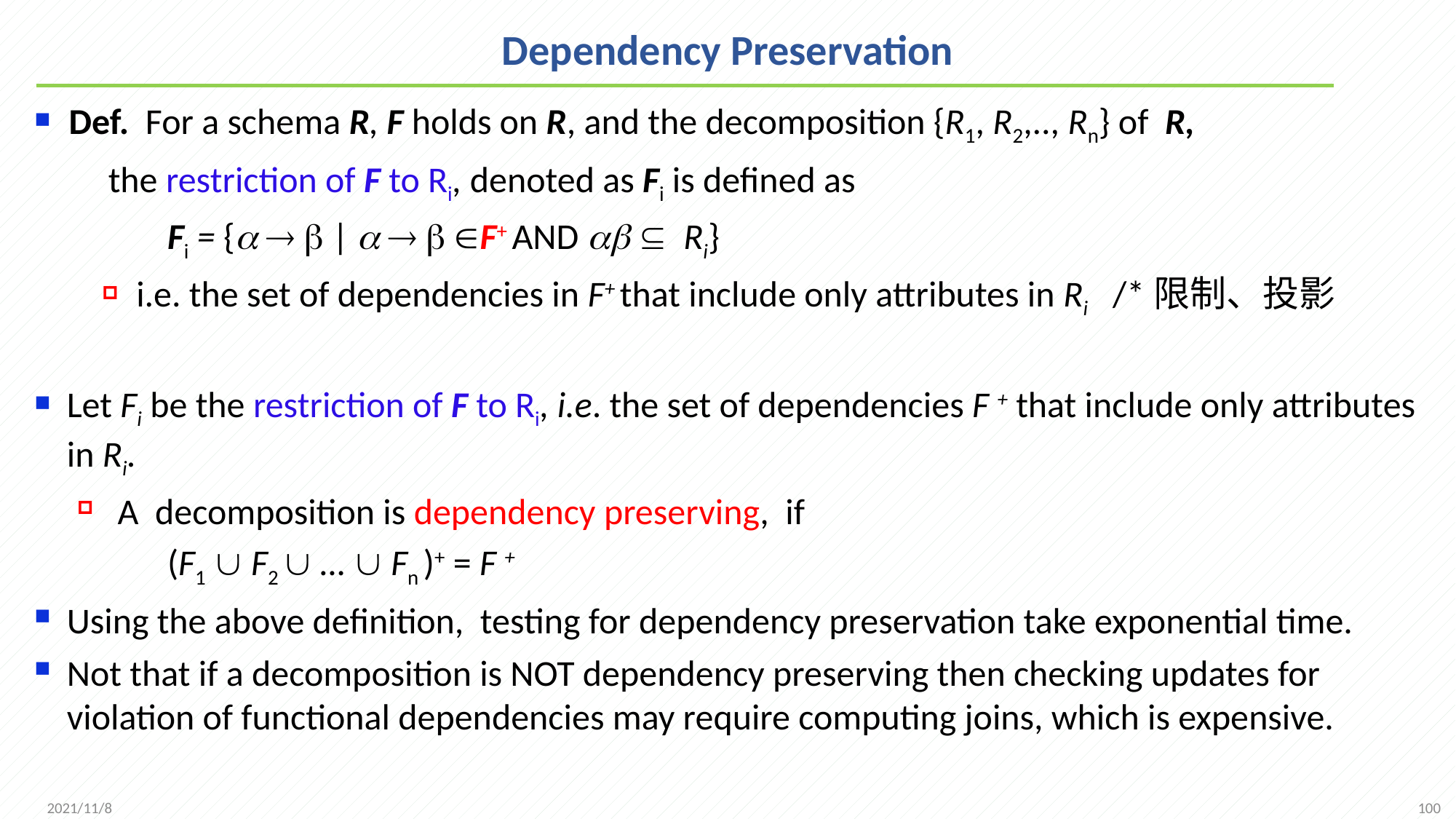

# Dependency Preservation
Def.  For a schema R, F holds on R, and the decomposition {R1, R2,.., Rn} of  R,
         the restriction of F to Ri, denoted as Fi is defined as
 Fi = {α → β | α → β ∈F+ AND αβ ⊆  Ri}
i.e. the set of dependencies in F+ that include only attributes in Ri   /*限制、投影

Let Fi be the restriction of F to Ri, i.e. the set of dependencies F + that include only attributes in Ri.
 A  decomposition is dependency preserving,  if
           (F1 ∪ F2 ∪ … ∪ Fn )+ = F +
Using the above definition,  testing for dependency preservation take exponential time.
Not that if a decomposition is NOT dependency preserving then checking updates for violation of functional dependencies may require computing joins, which is expensive.

100
2021/11/8